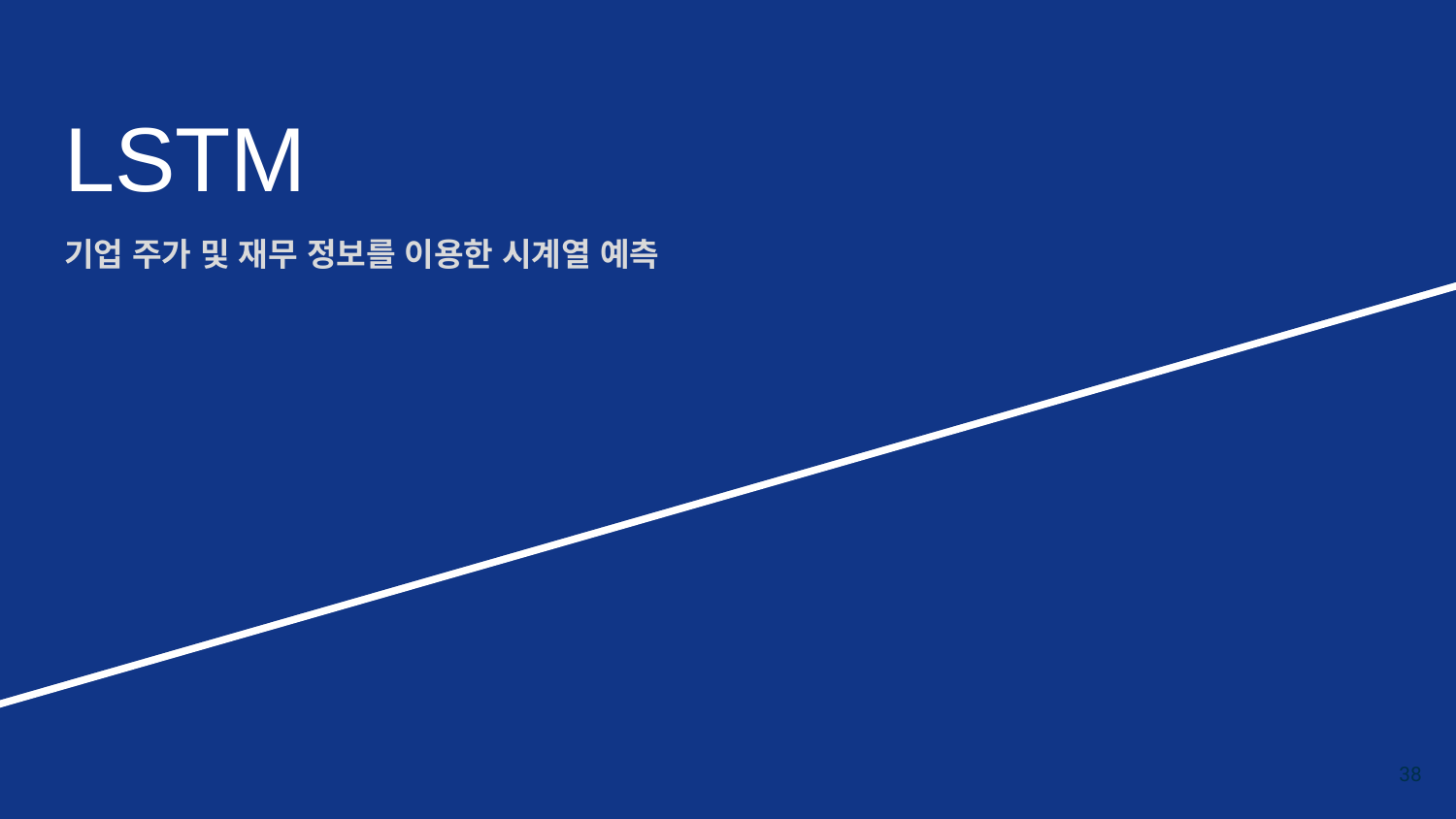

# LSTM
기업 주가 및 재무 정보를 이용한 시계열 예측
38